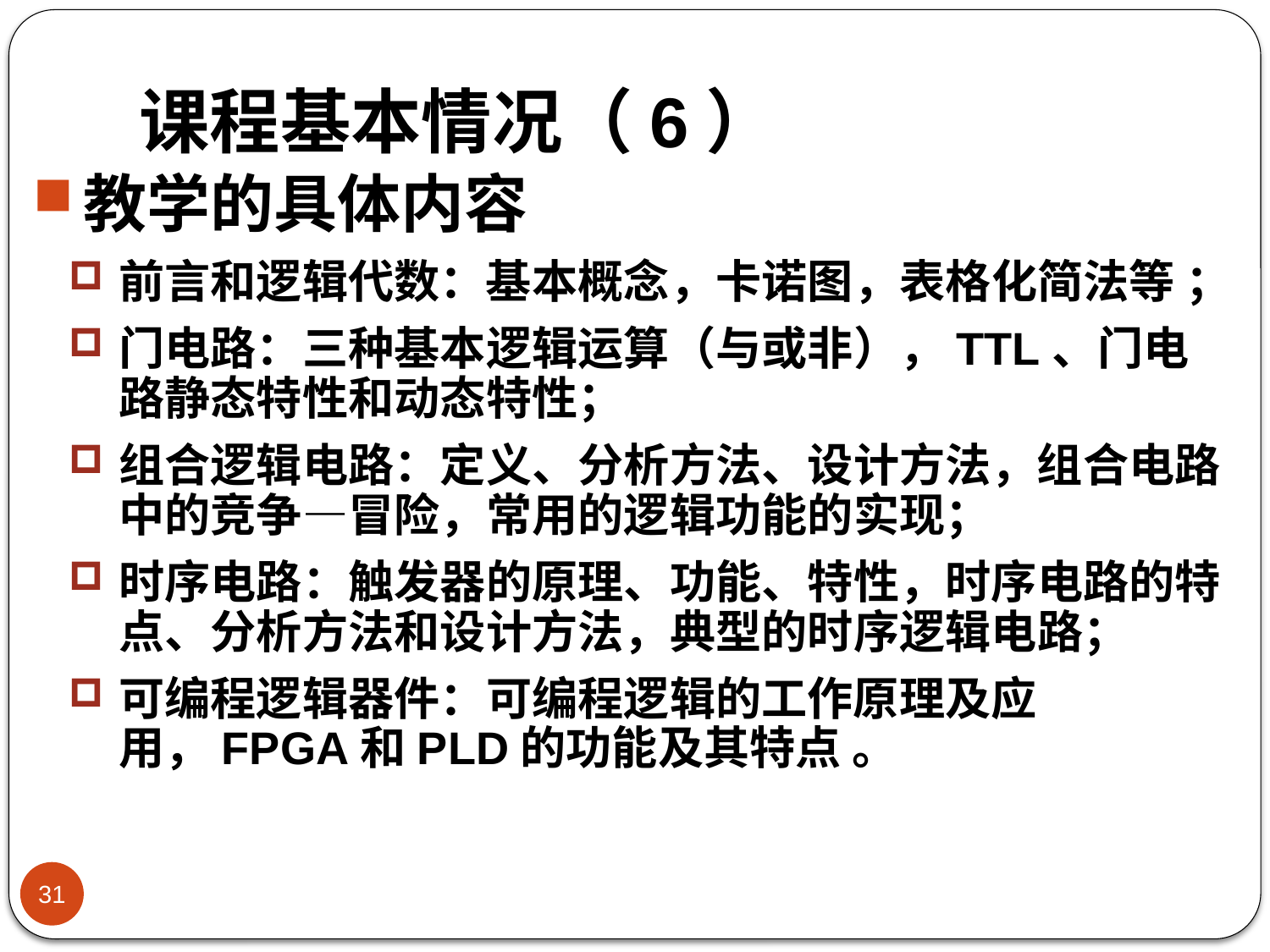

# 课程基本情况（6）
教学的具体内容
前言和逻辑代数：基本概念，卡诺图，表格化简法等 ；
门电路：三种基本逻辑运算（与或非），TTL、门电路静态特性和动态特性；
组合逻辑电路：定义、分析方法、设计方法，组合电路中的竞争—冒险，常用的逻辑功能的实现；
时序电路：触发器的原理、功能、特性，时序电路的特点、分析方法和设计方法，典型的时序逻辑电路；
可编程逻辑器件：可编程逻辑的工作原理及应用，FPGA和PLD的功能及其特点 。
31